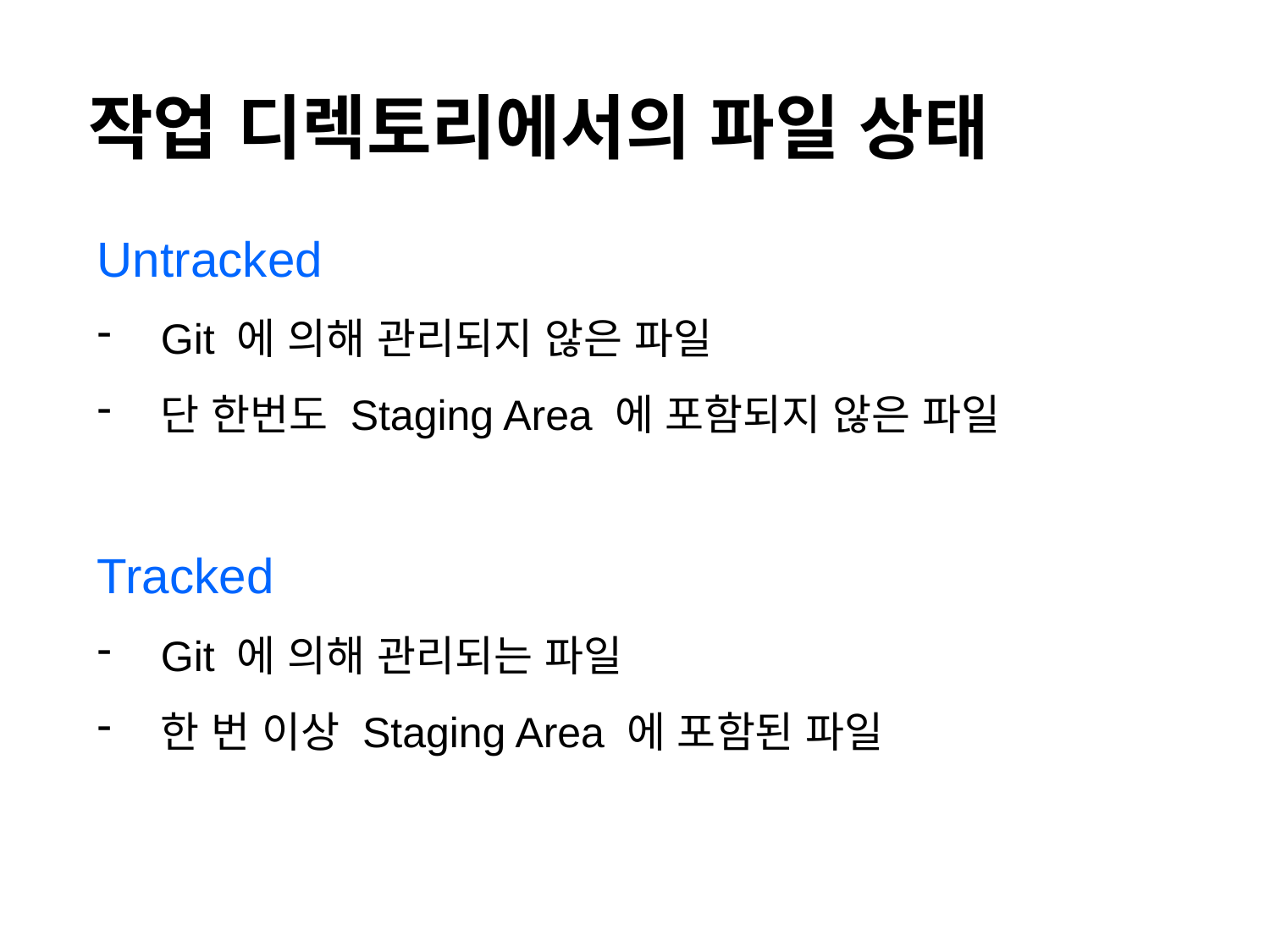

작업 디렉토리에서의 파일 상태
Untracked
Git 에 의해 관리되지 않은 파일
단 한번도 Staging Area 에 포함되지 않은 파일

Tracked
Git 에 의해 관리되는 파일
한 번 이상 Staging Area 에 포함된 파일